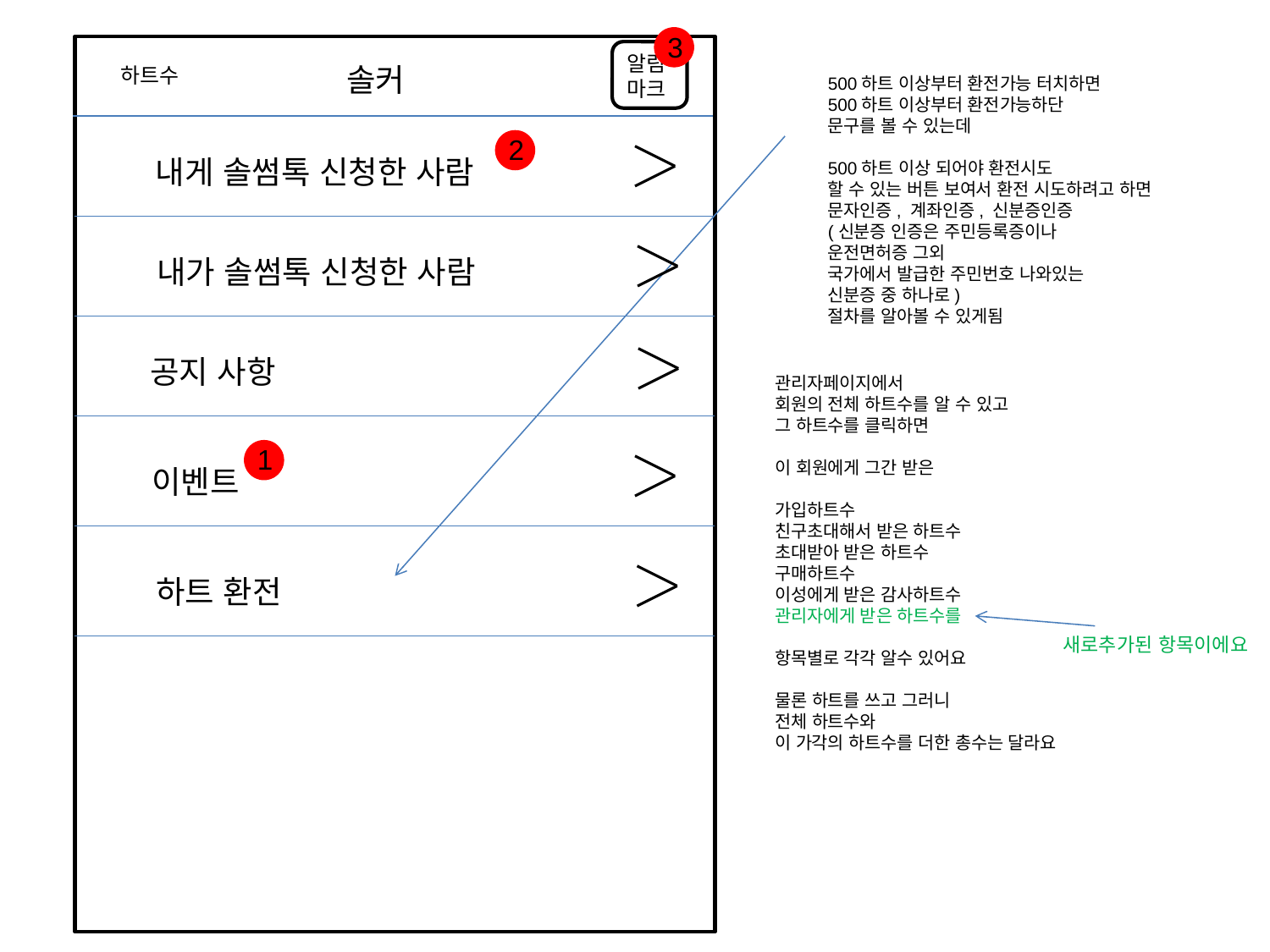

3

알림
마크
솔커
하트수
500하트 이상부터 환전가능 터치하면
500하트 이상부터 환전가능하단
문구를 볼 수 있는데

500하트 이상 되어야 환전시도
할 수 있는 버튼 보여서 환전 시도하려고 하면
문자인증, 계좌인증, 신분증인증
(신분증 인증은 주민등록증이나
운전면허증 그외
국가에서 발급한 주민번호 나와있는
신분증 중 하나로)
절차를 알아볼 수 있게됨
2

내게 솔썸톡 신청한 사람
내가 솔썸톡 신청한 사람
공지 사항
관리자페이지에서
회원의 전체 하트수를 알 수 있고
그 하트수를 클릭하면

이 회원에게 그간 받은

가입하트수
친구초대해서 받은 하트수
초대받아 받은 하트수
구매하트수
이성에게 받은 감사하트수
관리자에게 받은 하트수를

항목별로 각각 알수 있어요

물론 하트를 쓰고 그러니
전체 하트수와
이 가각의 하트수를 더한 총수는 달라요
1

이벤트
하트 환전
새로추가된 항목이에요